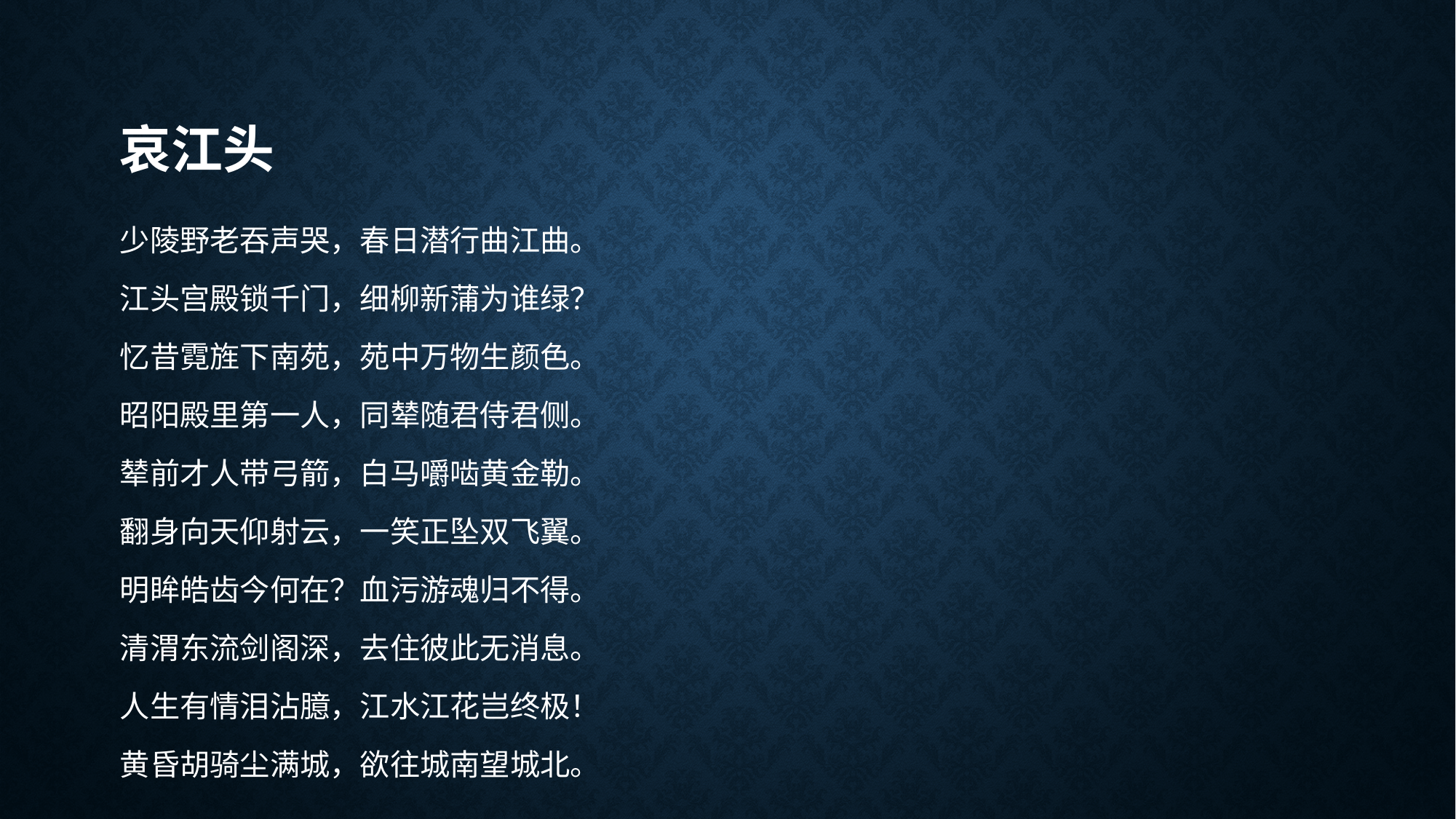

# 哀江头
少陵野老吞声哭，春日潜行曲江曲。
江头宫殿锁千门，细柳新蒲为谁绿？
忆昔霓旌下南苑，苑中万物生颜色。
昭阳殿里第一人，同辇随君侍君侧。
辇前才人带弓箭，白马嚼啮黄金勒。
翻身向天仰射云，一笑正坠双飞翼。
明眸皓齿今何在？血污游魂归不得。
清渭东流剑阁深，去住彼此无消息。
人生有情泪沾臆，江水江花岂终极！
黄昏胡骑尘满城，欲往城南望城北。